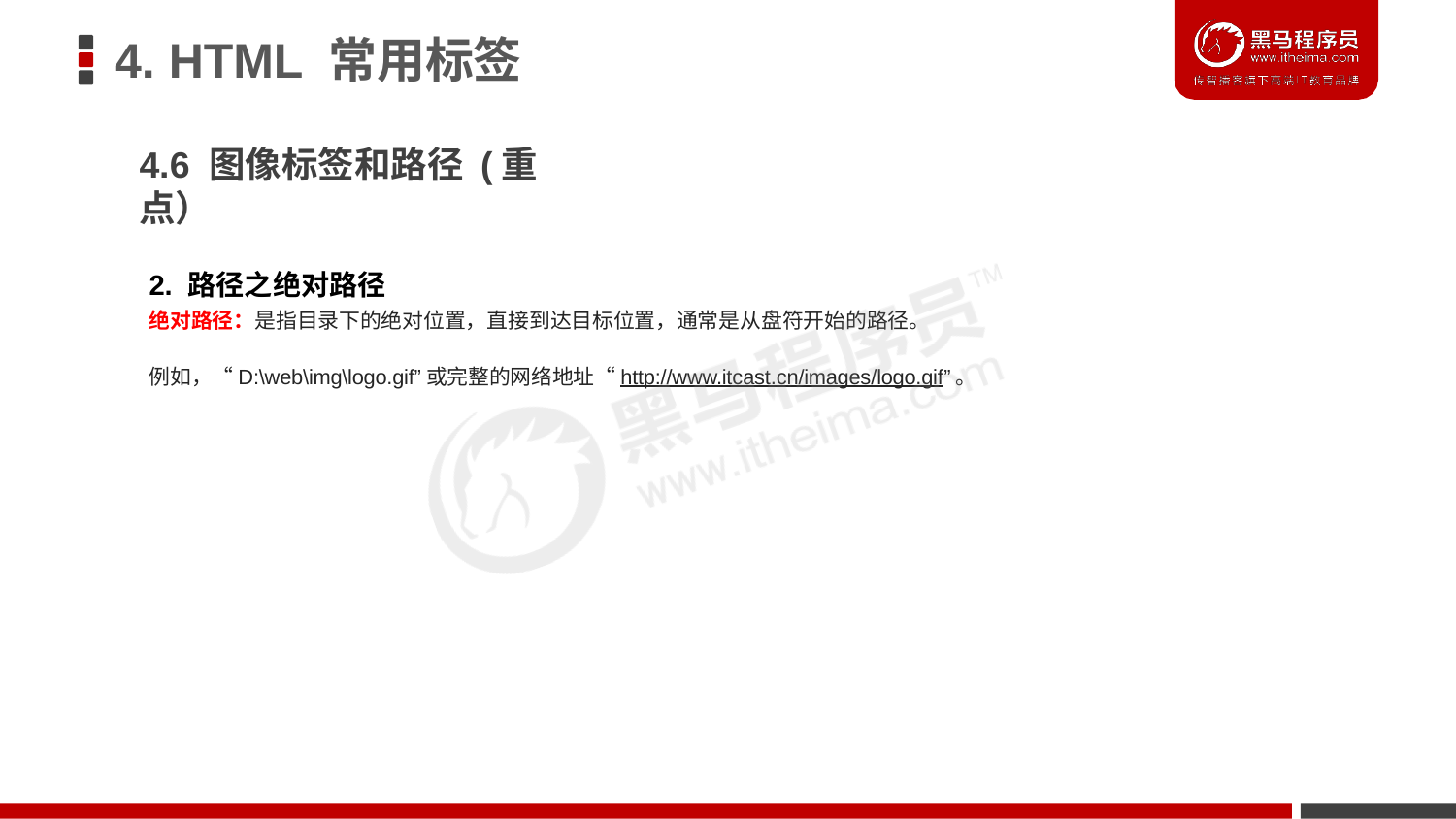

# 4. HTML 常用标签
4.6 图像标签和路径 (重点）

2. 路径之绝对路径

绝对路径：是指目录下的绝对位置，直接到达目标位置，通常是从盘符开始的路径。

例如，“D:\web\img\logo.gif”或完整的网络地址“http://www.itcast.cn/images/logo.gif”。